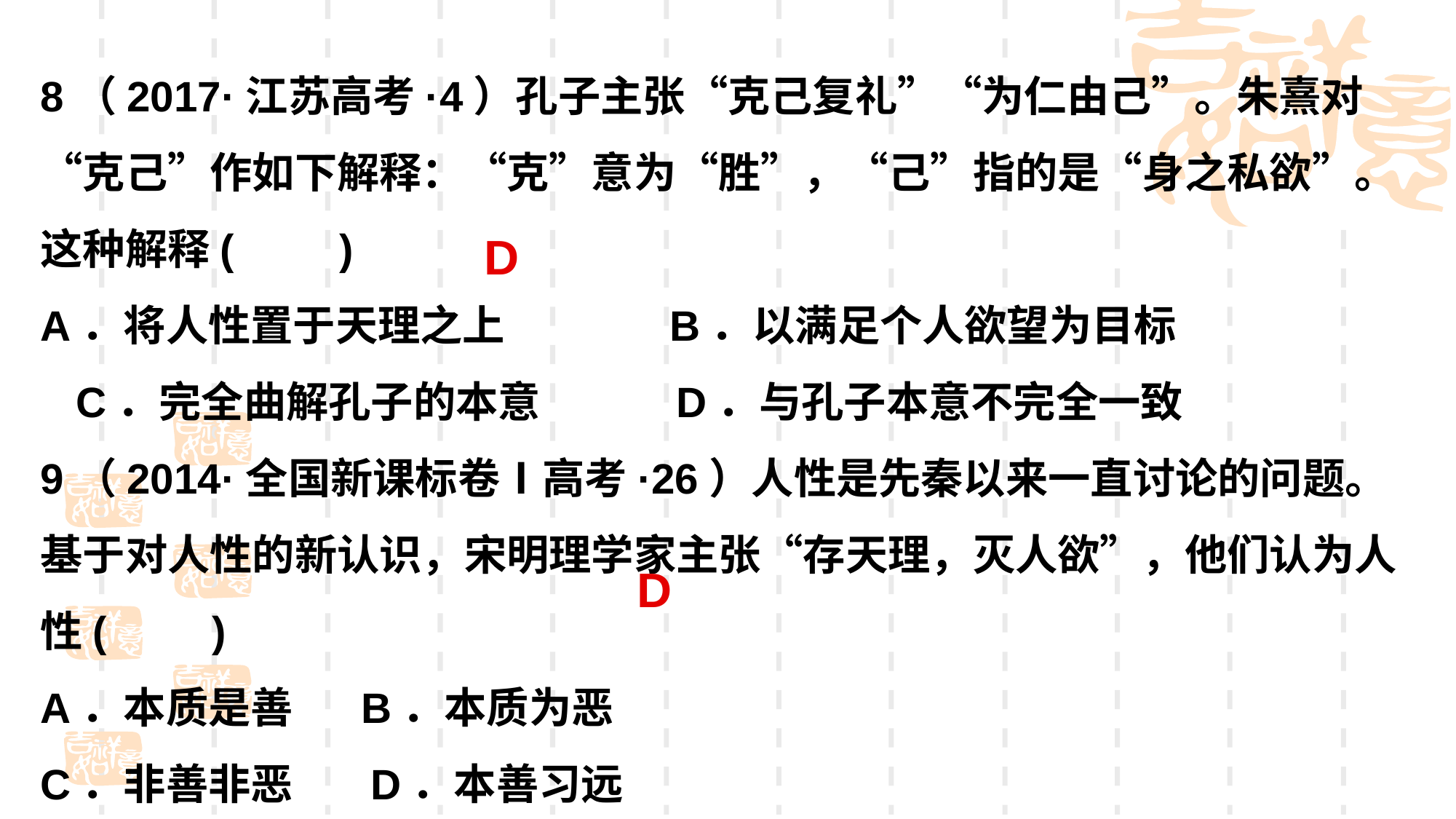

8（2017·江苏高考·4）孔子主张“克己复礼”“为仁由己”。朱熹对“克己”作如下解释：“克”意为“胜”，“己”指的是“身之私欲”。这种解释(　　)
A．将人性置于天理之上                B．以满足个人欲望为目标
   C．完全曲解孔子的本意             D．与孔子本意不完全一致
9（2014·全国新课标卷Ⅰ高考·26）人性是先秦以来一直讨论的问题。基于对人性的新认识，宋明理学家主张“存天理，灭人欲”，他们认为人性(　　)
A．本质是善      B．本质为恶
C．非善非恶       D．本善习远
D
D